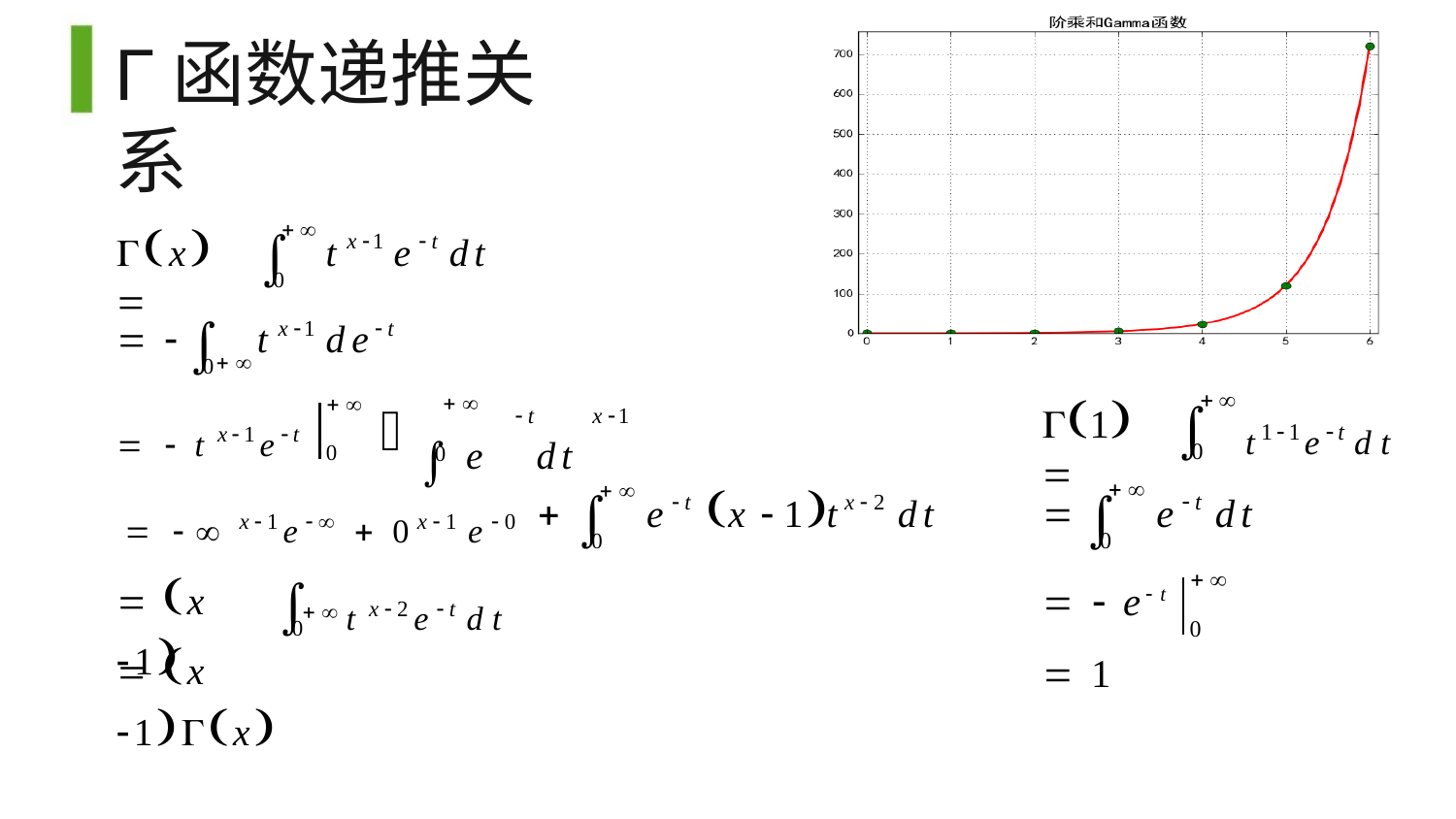

# Γ函数递推关系
+∞
Γ(x) =
+∞
∫
x−1	−t
t	e	dt
0
∫
x−1
−t
= −
t	de
+∞
0
0
t1−1e−t dt
∫	e	dt
= − t x−1e−t
+∞
Γ(1) =
+∞
∫
−t
x−1

0
0
= −∞ x−1e−∞ + 0x−1 e−0

+∞
+∞
+∞
e	(x −1)t	dt
∫
∫
−t
−t
x−2
=
e	dt
+
0
0
= − e−t
= 1
t x−2e−t dt
= (x −1)
+∞
∫

0
0
= (x −1)Γ(x)